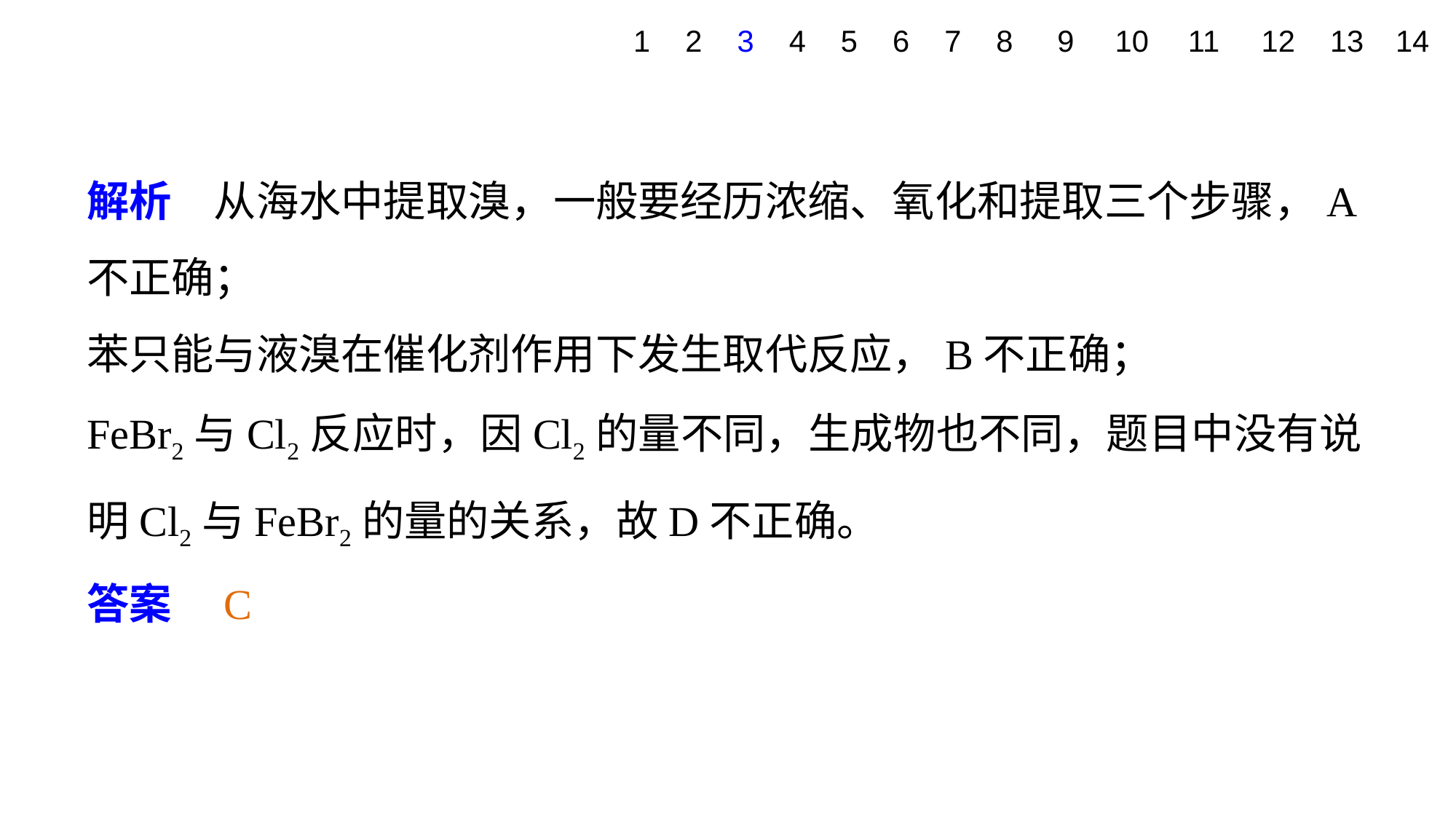

1
2
3
4
5
6
7
8
9
10
11
12
13
14
解析　从海水中提取溴，一般要经历浓缩、氧化和提取三个步骤，A不正确；
苯只能与液溴在催化剂作用下发生取代反应，B不正确；
FeBr2与Cl2反应时，因Cl2的量不同，生成物也不同，题目中没有说明Cl2与FeBr2的量的关系，故D不正确。
答案　C